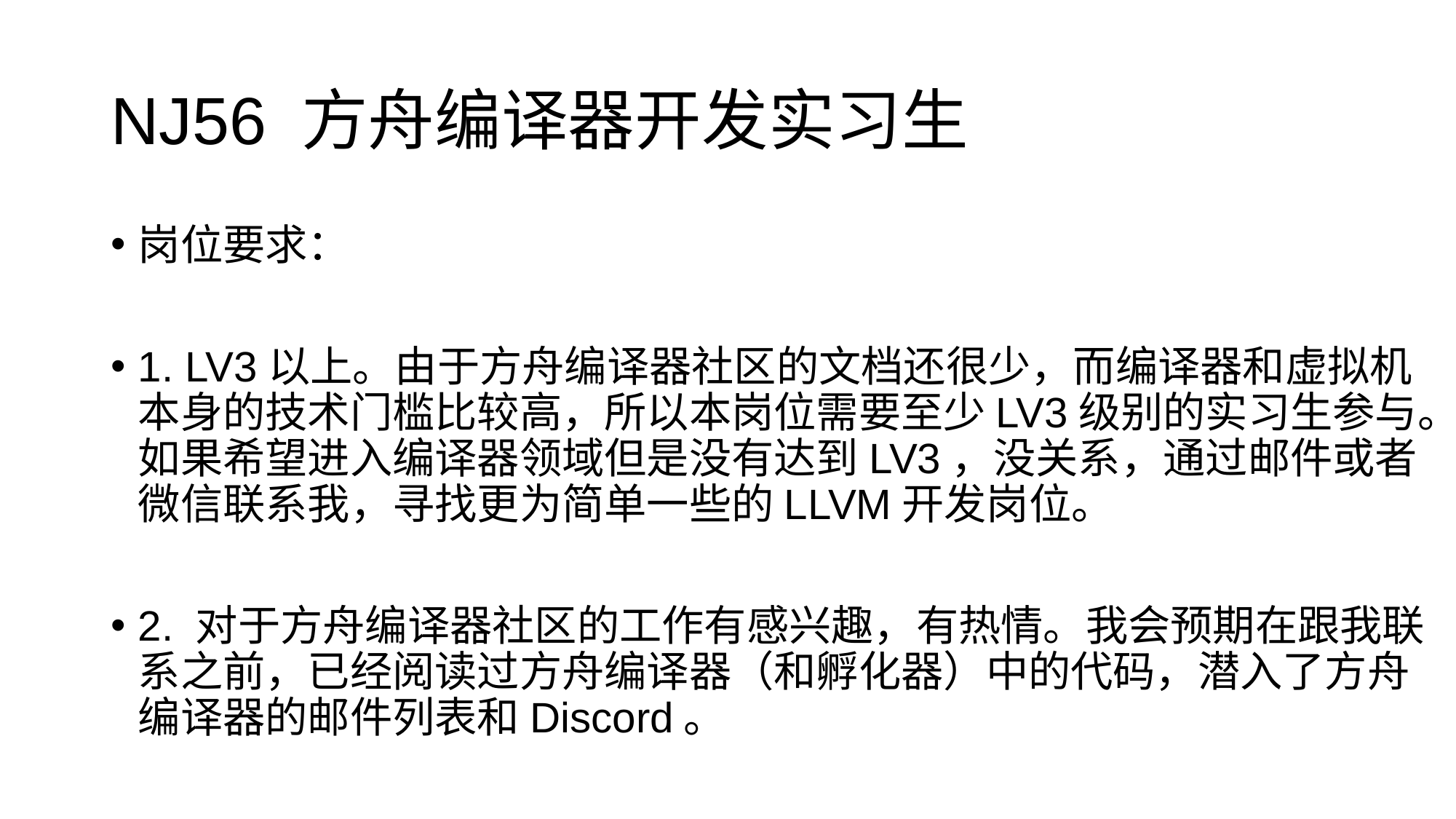

# NJ56 方舟编译器开发实习生
岗位要求：

1. LV3以上。由于方舟编译器社区的文档还很少，而编译器和虚拟机本身的技术门槛比较高，所以本岗位需要至少LV3级别的实习生参与。如果希望进入编译器领域但是没有达到LV3，没关系，通过邮件或者微信联系我，寻找更为简单一些的LLVM开发岗位。

2. 对于方舟编译器社区的工作有感兴趣，有热情。我会预期在跟我联系之前，已经阅读过方舟编译器（和孵化器）中的代码，潜入了方舟编译器的邮件列表和Discord。